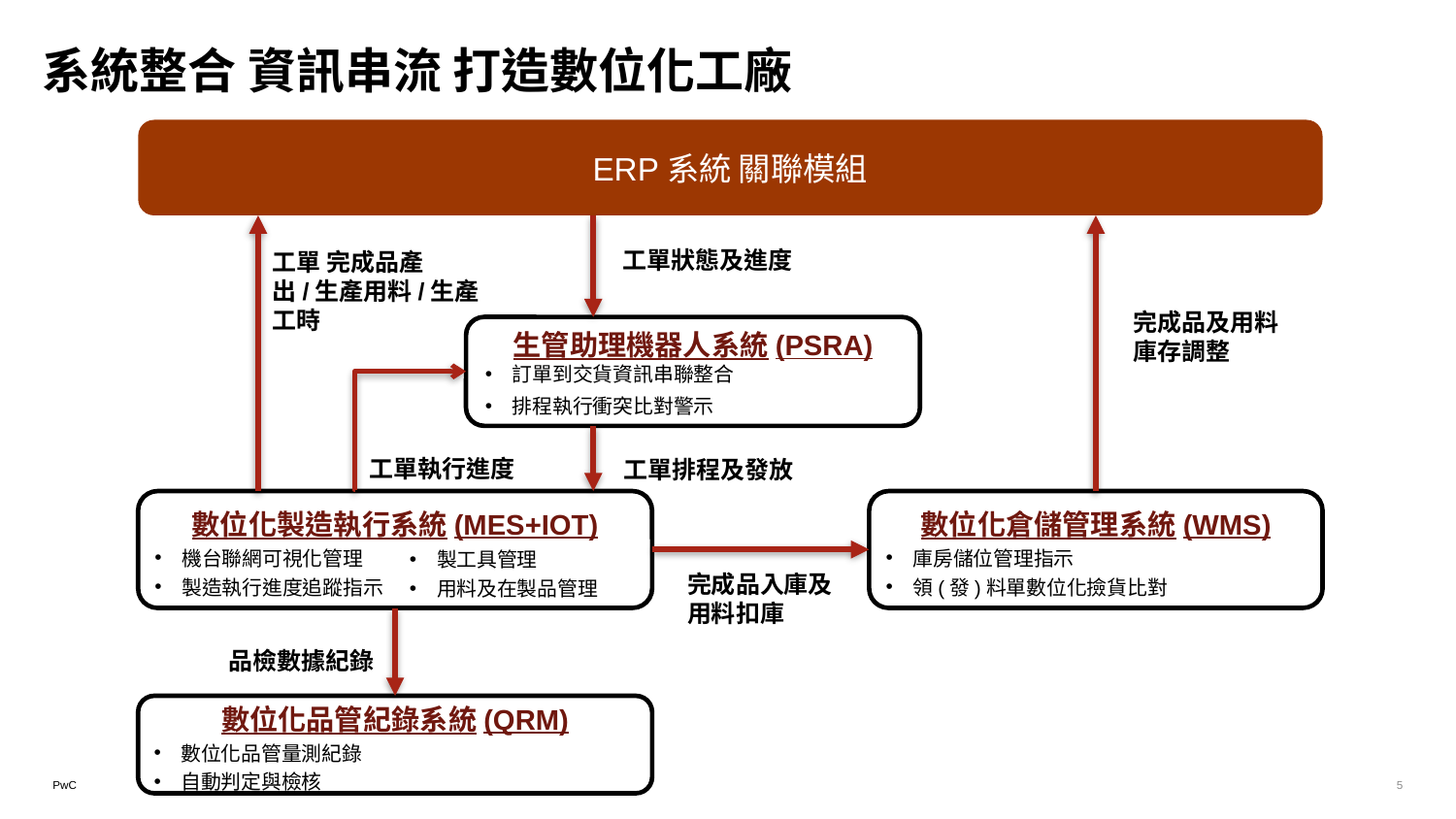

系統整合 資訊串流 打造數位化工廠
ERP系統 關聯模組
工單狀態及進度
工單 完成品產出/生產用料/生產工時
完成品及用料庫存調整
生管助理機器人系統(PSRA)

訂單到交貨資訊串聯整合
排程執行衝突比對警示
工單執行進度
工單排程及發放
數位化製造執行系統(MES+IOT)
機台聯網可視化管理
製造執行進度追蹤指示
數位化倉儲管理系統(WMS)
庫房儲位管理指示
領(發)料單數位化撿貨比對
製工具管理
用料及在製品管理
完成品入庫及用料扣庫
品檢數據紀錄
數位化品管紀錄系統(QRM)
數位化品管量測紀錄
自動判定與檢核
5